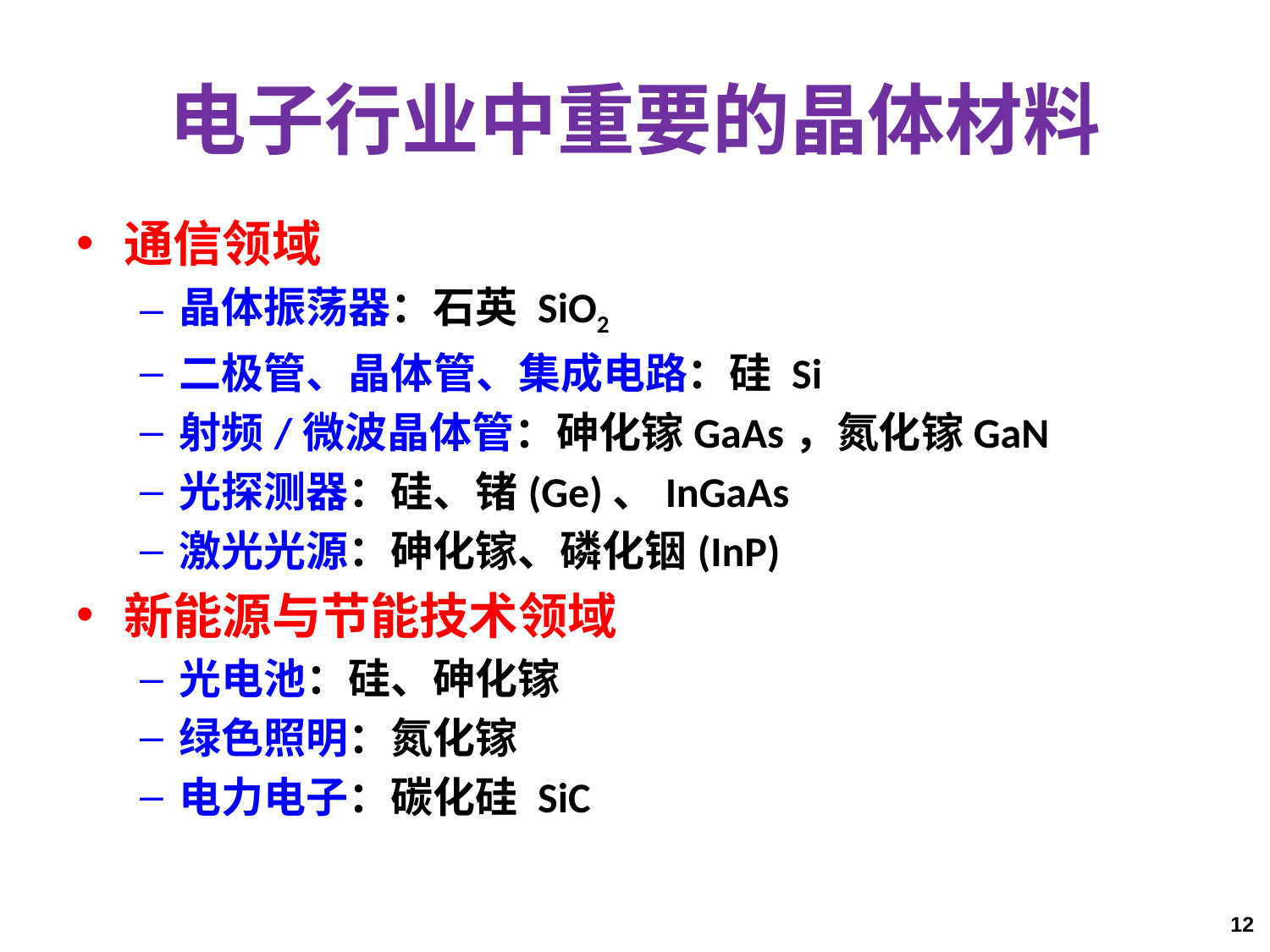

# 电子行业中重要的晶体材料
通信领域
晶体振荡器：石英 SiO2
二极管、晶体管、集成电路：硅 Si
射频/微波晶体管：砷化镓GaAs，氮化镓GaN
光探测器：硅、锗(Ge)、InGaAs
激光光源：砷化镓、磷化铟(InP)
新能源与节能技术领域
光电池：硅、砷化镓
绿色照明：氮化镓
电力电子：碳化硅 SiC
12